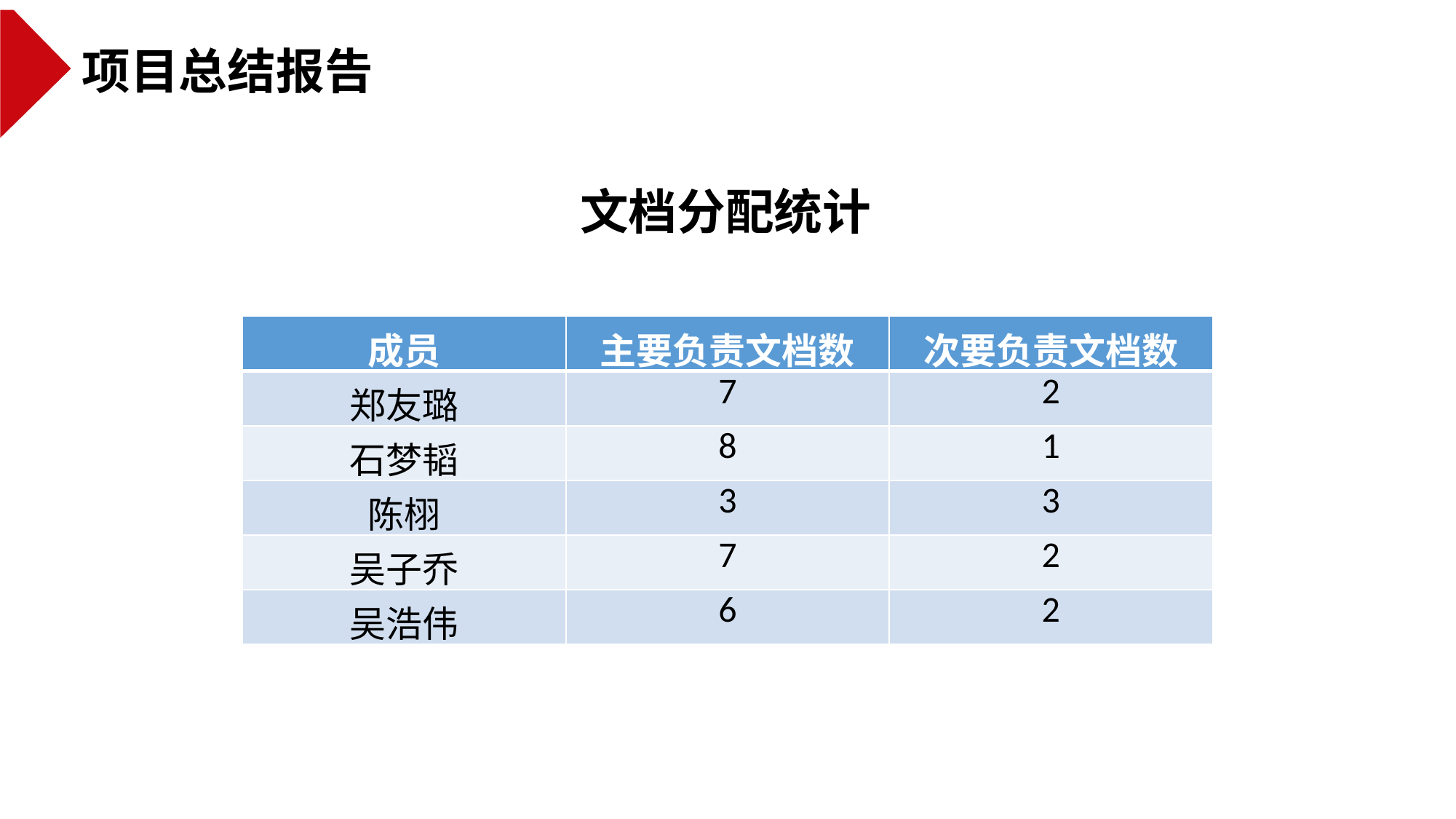

项目总结报告
文档分配统计
| 成员 | 主要负责文档数 | 次要负责文档数 |
| --- | --- | --- |
| 郑友璐 | 7 | 2 |
| 石梦韬 | 8 | 1 |
| 陈栩 | 3 | 3 |
| 吴子乔 | 7 | 2 |
| 吴浩伟 | 6 | 2 |